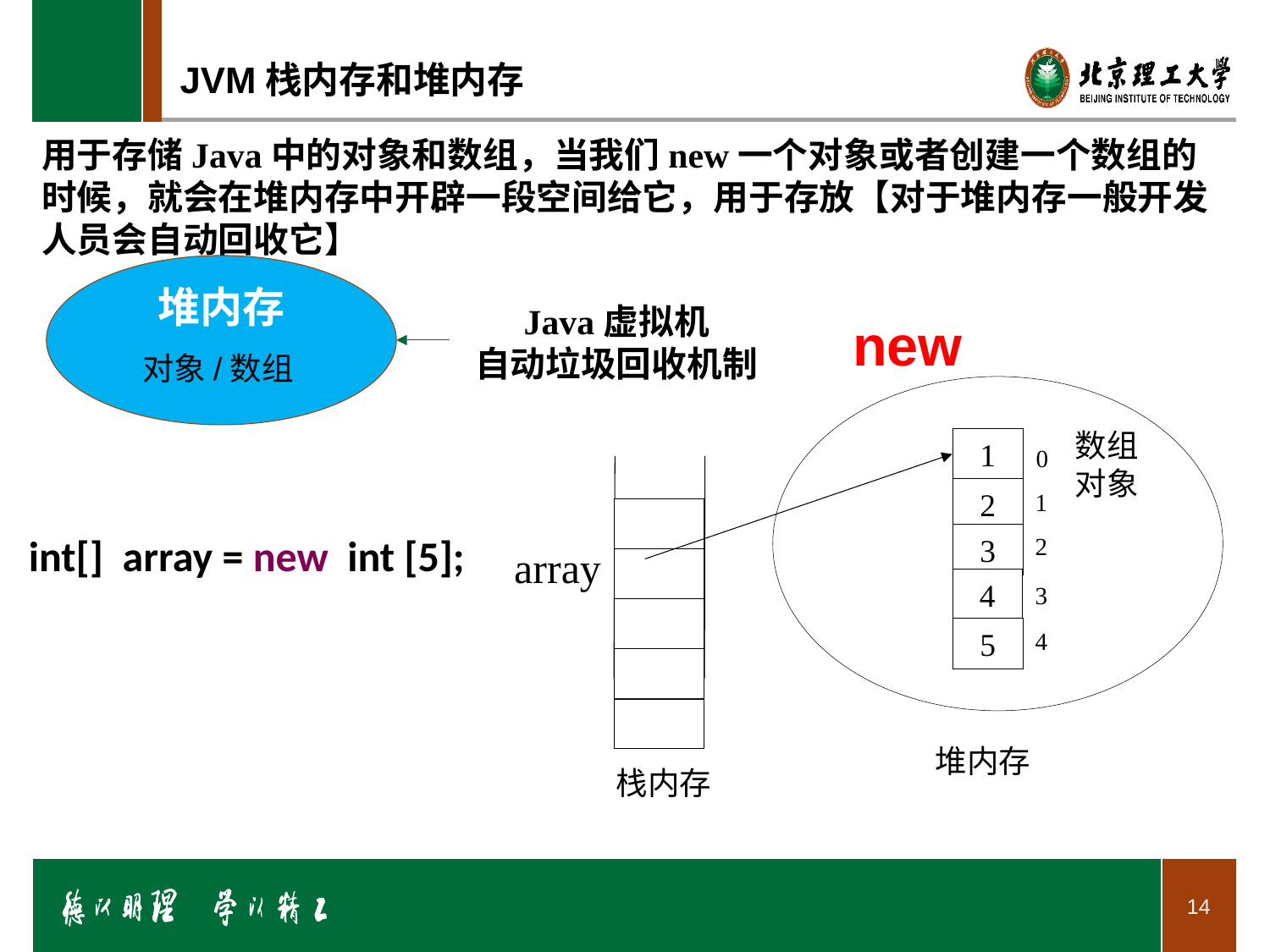

# JVM栈内存和堆内存
用于存储Java中的对象和数组，当我们new一个对象或者创建一个数组的时候，就会在堆内存中开辟一段空间给它，用于存放【对于堆内存一般开发人员会自动回收它】
堆内存

Java虚拟机
自动垃圾回收机制
new
对象/数组

数组对象
1
0
2
1

int[]  array = new  int [5];
3
2
array

4
3

5
4

堆内存
栈内存